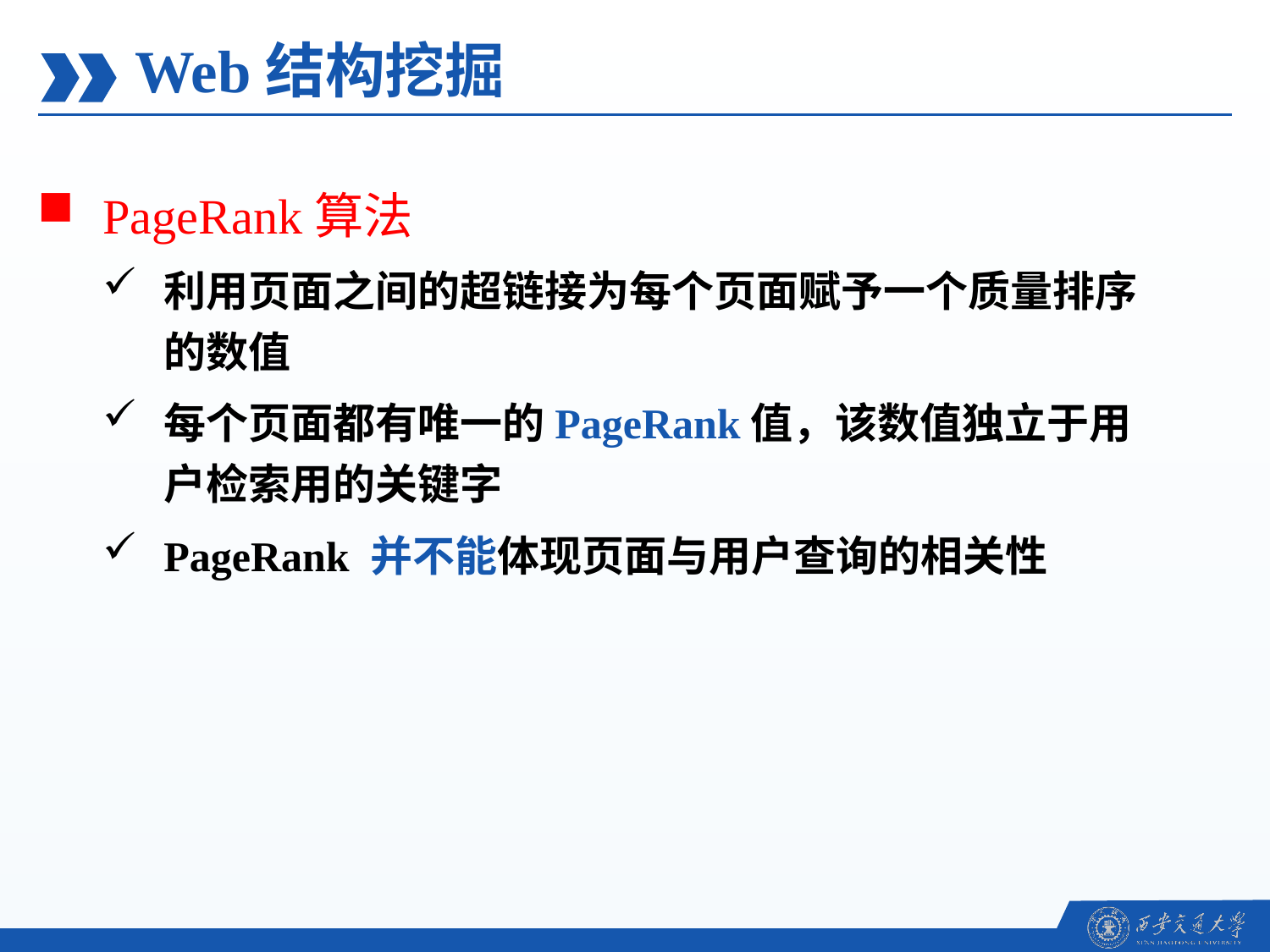

Web结构挖掘
PageRank算法
利用页面之间的超链接为每个页面赋予一个质量排序的数值
每个页面都有唯一的PageRank值，该数值独立于用户检索用的关键字
PageRank 并不能体现页面与用户查询的相关性